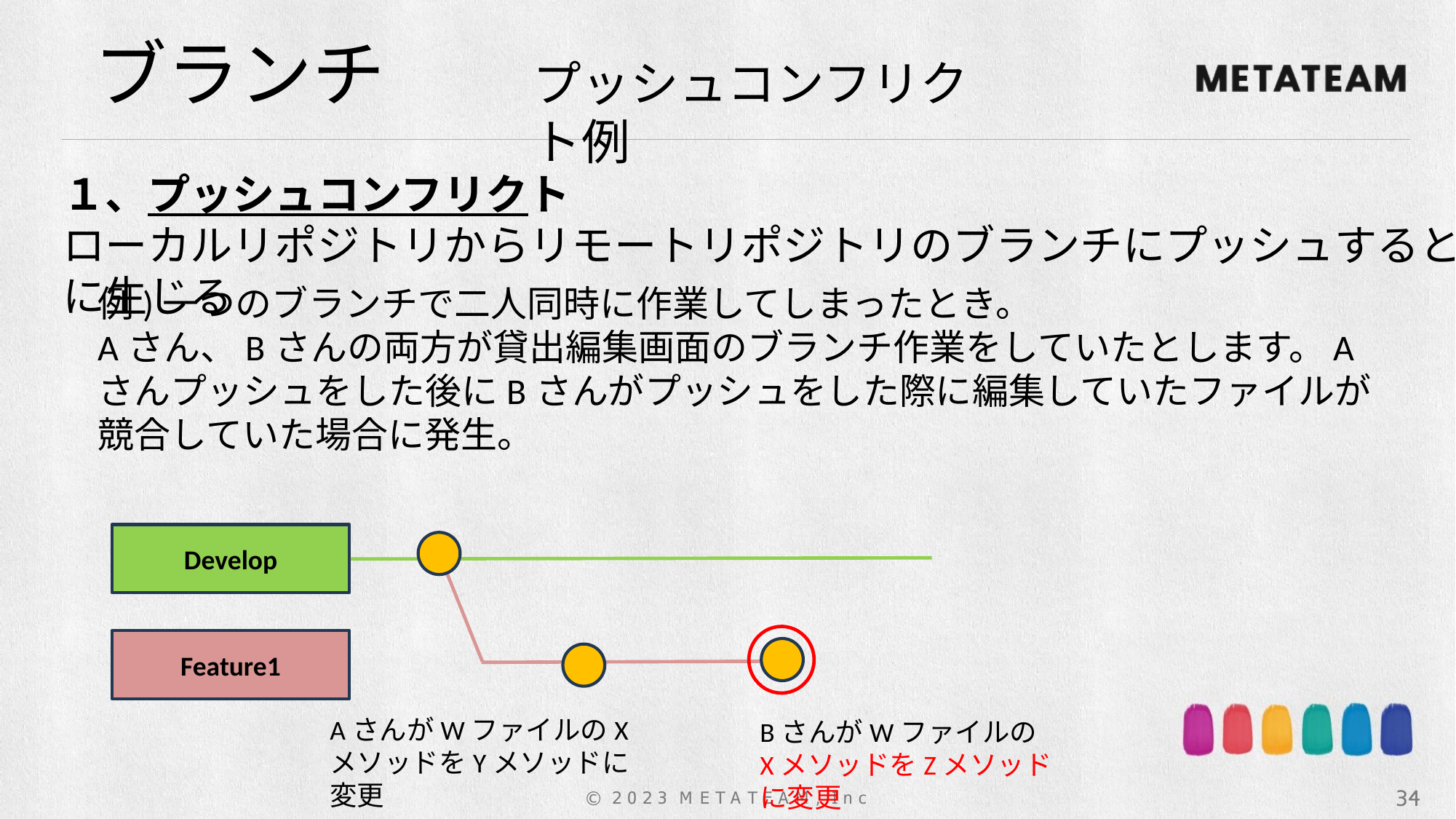

ブランチ

プッシュコンフリクト例

１、プッシュコンフリクト
ローカルリポジトリからリモートリポジトリのブランチにプッシュするときに生じる
例)一つのブランチで二人同時に作業してしまったとき。
Aさん、Bさんの両方が貸出編集画面のブランチ作業をしていたとします。Aさんプッシュをした後にBさんがプッシュをした際に編集していたファイルが競合していた場合に発生。

Develop

Feature1

AさんがWファイルのXメソッドをYメソッドに変更
BさんがWファイルの
XメソッドをZメソッドに変更
34
©  2 0 2 3  M E T A T E A M ,  I n c .